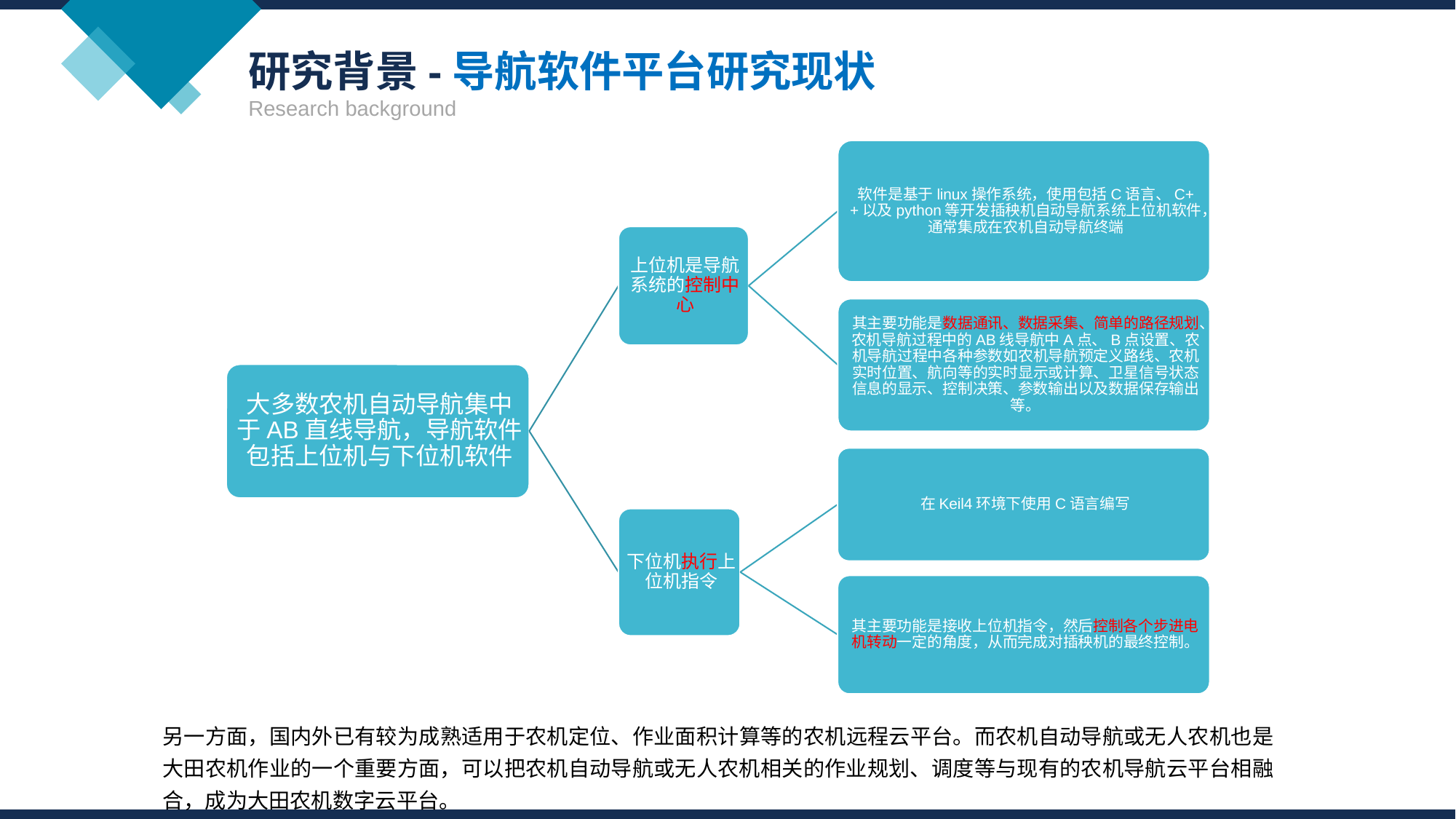

研究背景-导航软件平台研究现状
Research background
大多数农机自动导航集中于AB直线导航，导航软件包括上位机与下位机软件

上位机是导航系统的控制中心

软件是基于linux操作系统，使用包括C语言、C++以及python等开发插秧机自动导航系统上位机软件，通常集成在农机自动导航终端

其主要功能是数据通讯、数据采集、简单的路径规划、农机导航过程中的AB线导航中A点、B点设置、农机导航过程中各种参数如农机导航预定义路线、农机实时位置、航向等的实时显示或计算、卫星信号状态信息的显示、控制决策、参数输出以及数据保存输出等。

下位机执行上位机指令

在Keil4环境下使用C语言编写

其主要功能是接收上位机指令，然后控制各个步进电机转动一定的角度，从而完成对插秧机的最终控制。
另一方面，国内外已有较为成熟适用于农机定位、作业面积计算等的农机远程云平台。而农机自动导航或无人农机也是大田农机作业的一个重要方面，可以把农机自动导航或无人农机相关的作业规划、调度等与现有的农机导航云平台相融合，成为大田农机数字云平台。